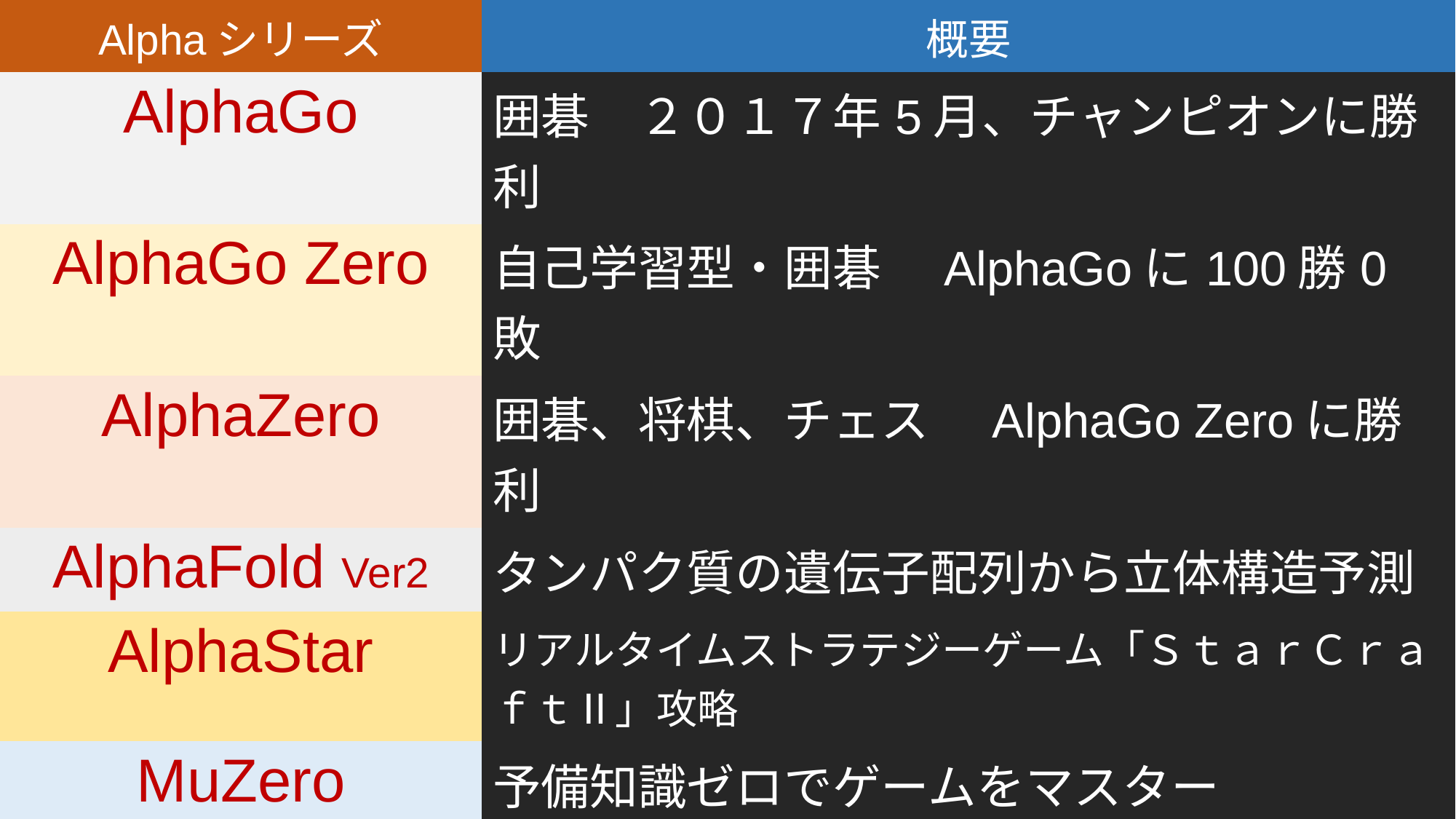

| Alphaシリーズ | 概要 |
| --- | --- |
| AlphaGo | 囲碁　２０１７年5月、チャンピオンに勝利 |
| AlphaGo Zero | 自己学習型・囲碁　AlphaGoに100勝0敗 |
| AlphaZero | 囲碁、将棋、チェス　AlphaGo Zeroに勝利 |
| AlphaFold Ver2 | タンパク質の遺伝子配列から立体構造予測 |
| AlphaStar | リアルタイムストラテジーゲーム「ＳｔａｒＣｒａｆｔⅡ」攻略 |
| MuZero | 予備知識ゼロでゲームをマスター |
| AlphaTensor | アルゴリズム作成 |
| AlphaCode | プログラミング生成　２０２２年2月プログラミングコンテスト参加 |
| AlphaMissense | ミセンス変異から発症しうる疾病を予測 |